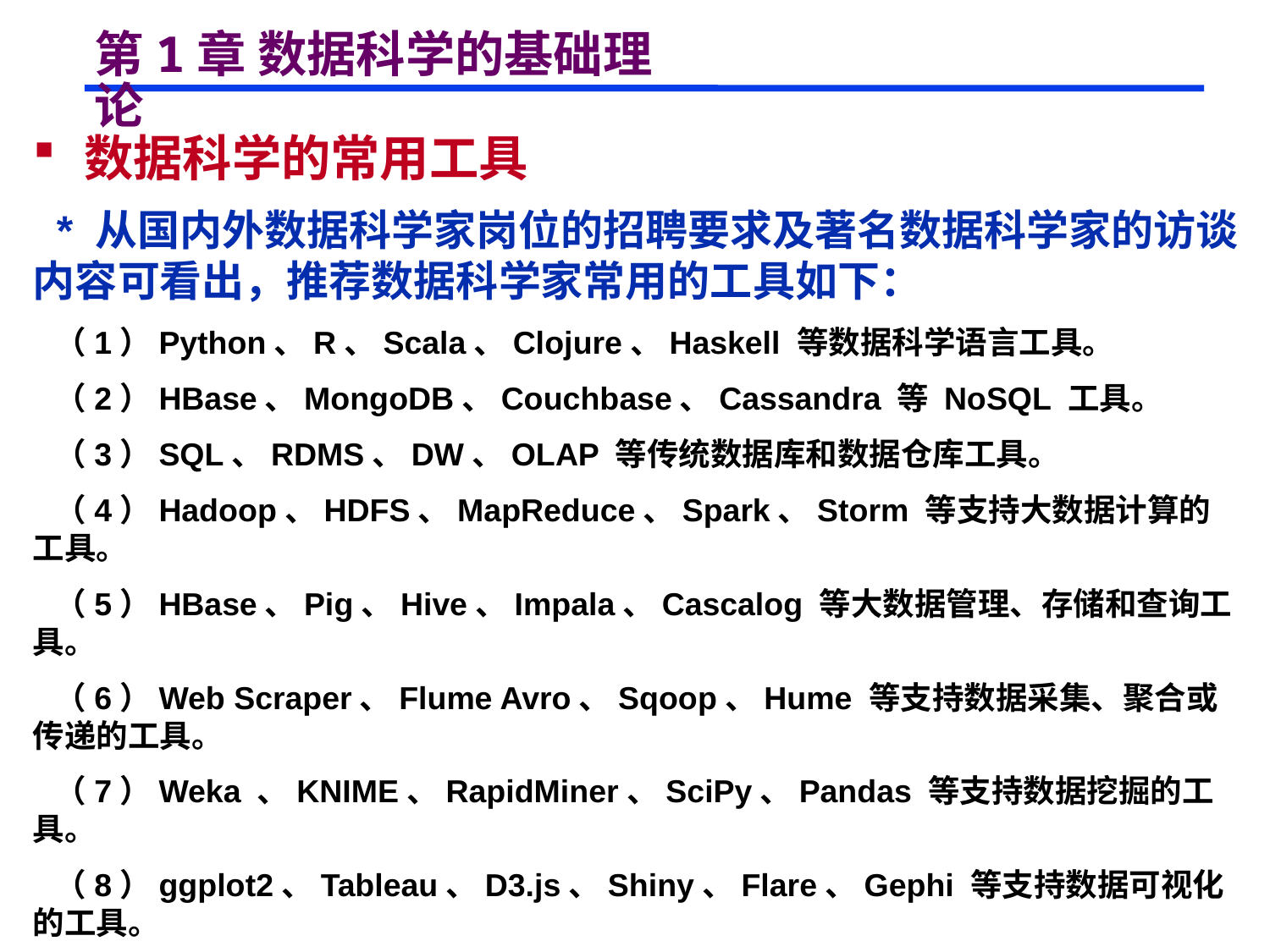

# 第1章 数据科学的基础理论
 数据科学的常用工具
  * 从国内外数据科学家岗位的招聘要求及著名数据科学家的访谈内容可看出，推荐数据科学家常用的工具如下：
  （1）Python、R、Scala、Clojure、Haskell 等数据科学语言工具。
  （2）HBase、MongoDB、Couchbase、Cassandra 等 NoSQL 工具。
  （3）SQL、RDMS、DW、OLAP 等传统数据库和数据仓库工具。
  （4）Hadoop、HDFS、MapReduce、Spark、Storm 等支持大数据计算的工具。
  （5）HBase、Pig、Hive、Impala、Cascalog 等大数据管理、存储和查询工具。
  （6）Web Scraper、Flume Avro、Sqoop、Hume 等支持数据采集、聚合或传递的工具。
  （7）Weka 、KNIME、RapidMiner、SciPy、Pandas 等支持数据挖掘的工具。
  （8）ggplot2、Tableau、D3.js、Shiny、Flare、Gephi 等支持数据可视化的工具。
  （9）SAS、SPSS、Matlab 等数据统计分析工具。